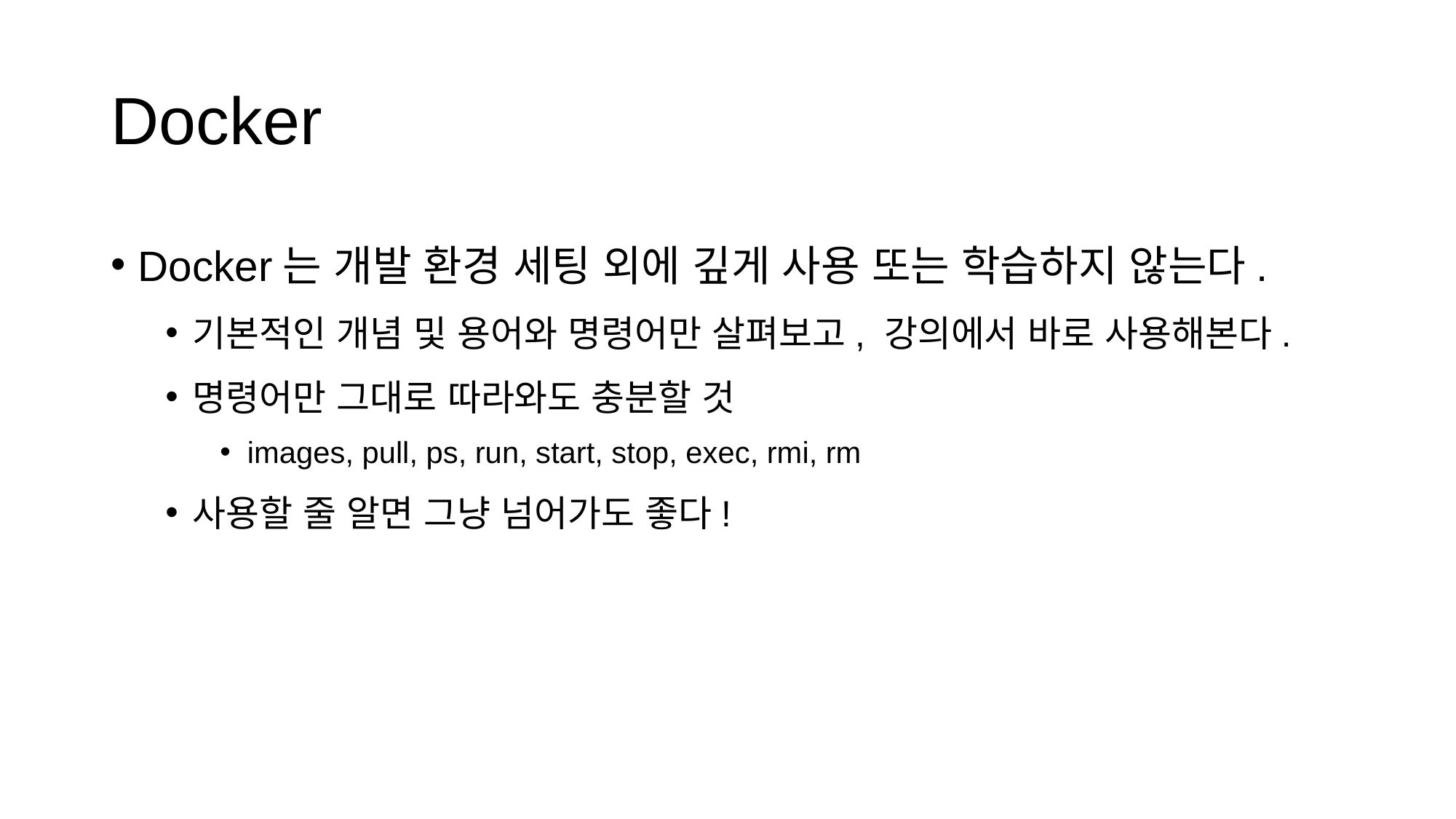

# Docker
Docker는 개발 환경 세팅 외에 깊게 사용 또는 학습하지 않는다.
기본적인 개념 및 용어와 명령어만 살펴보고, 강의에서 바로 사용해본다.
명령어만 그대로 따라와도 충분할 것
images, pull, ps, run, start, stop, exec, rmi, rm
사용할 줄 알면 그냥 넘어가도 좋다!